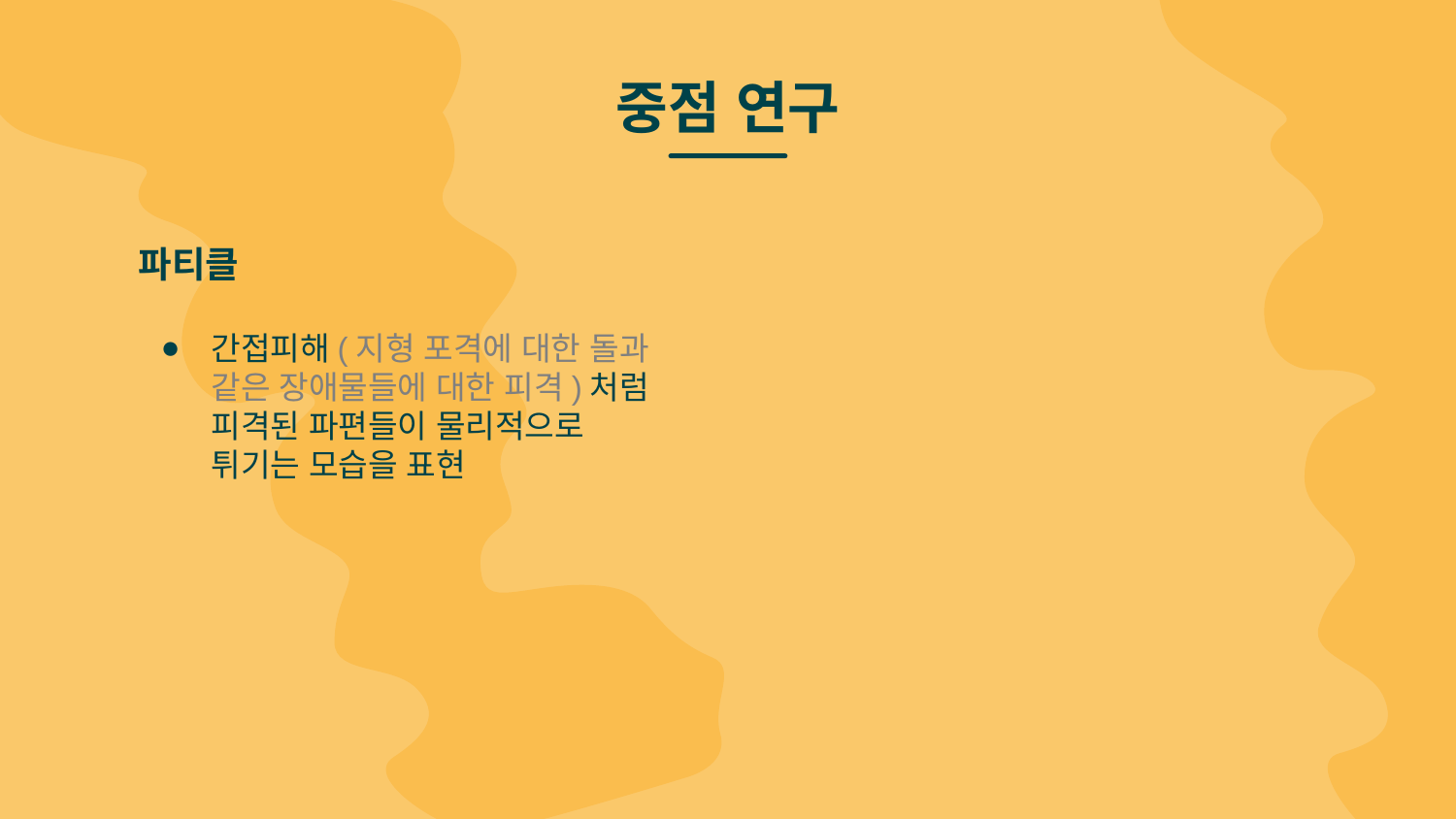

# 중점 연구

파티클
간접피해(지형 포격에 대한 돌과 같은 장애물들에 대한 피격)처럼 피격된 파편들이 물리적으로 튀기는 모습을 표현